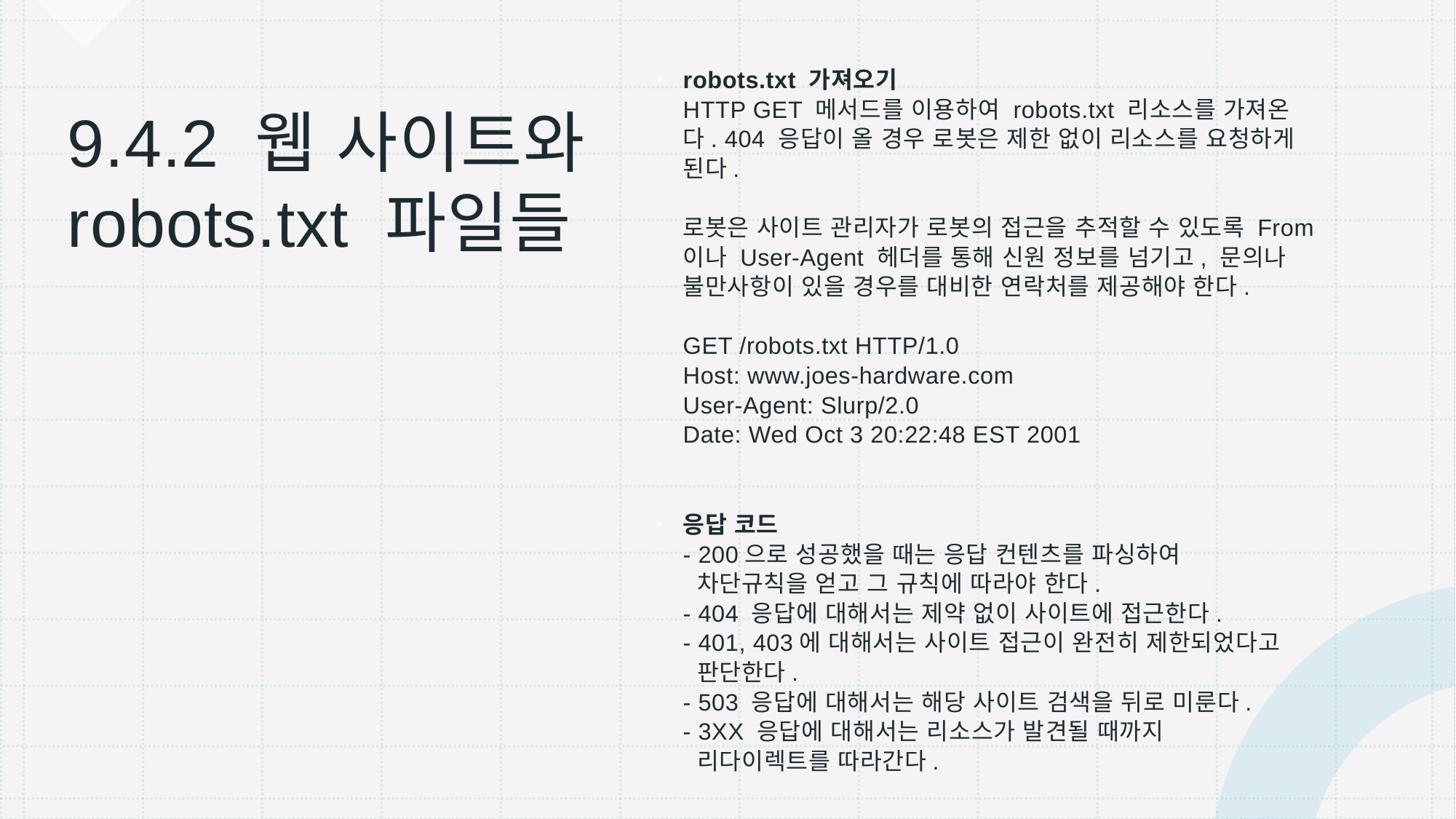

robots.txt 가져오기
HTTP GET 메서드를 이용하여 robots.txt 리소스를 가져온다. 404 응답이 올 경우 로봇은 제한 없이 리소스를 요청하게 된다.
로봇은 사이트 관리자가 로봇의 접근을 추적할 수 있도록 From이나 User-Agent 헤더를 통해 신원 정보를 넘기고, 문의나 불만사항이 있을 경우를 대비한 연락처를 제공해야 한다.
GET /robots.txt HTTP/1.0
Host: www.joes-hardware.com
User-Agent: Slurp/2.0
Date: Wed Oct 3 20:22:48 EST 2001

응답 코드
- 200으로 성공했을 때는 응답 컨텐츠를 파싱하여
  차단규칙을 얻고 그 규칙에 따라야 한다.
- 404 응답에 대해서는 제약 없이 사이트에 접근한다.
- 401, 403에 대해서는 사이트 접근이 완전히 제한되었다고
  판단한다.
- 503 응답에 대해서는 해당 사이트 검색을 뒤로 미룬다.
- 3XX 응답에 대해서는 리소스가 발견될 때까지
  리다이렉트를 따라간다.
# 9.4.2 웹 사이트와 robots.txt 파일들